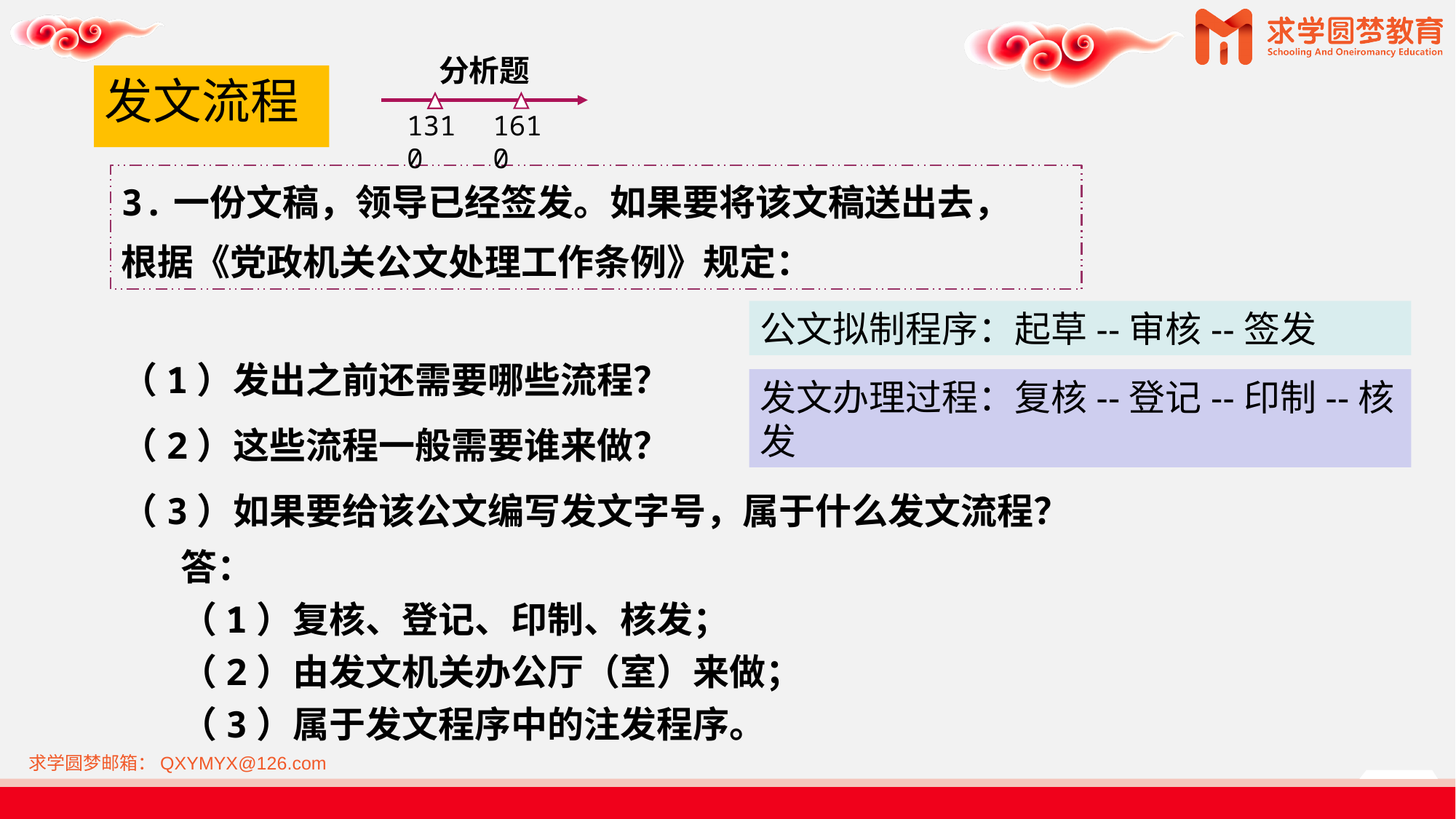

分析题

1310

1610
# 发文流程
3.一份文稿，领导已经签发。如果要将该文稿送出去，
根据《党政机关公文处理工作条例》规定：

公文拟制程序：起草--审核--签发
（1）发出之前还需要哪些流程？
（2）这些流程一般需要谁来做？
（3）如果要给该公文编写发文字号，属于什么发文流程？
发文办理过程：复核--登记--印制--核发
答：
（1）复核、登记、印制、核发；
（2）由发文机关办公厅（室）来做；
（3）属于发文程序中的注发程序。